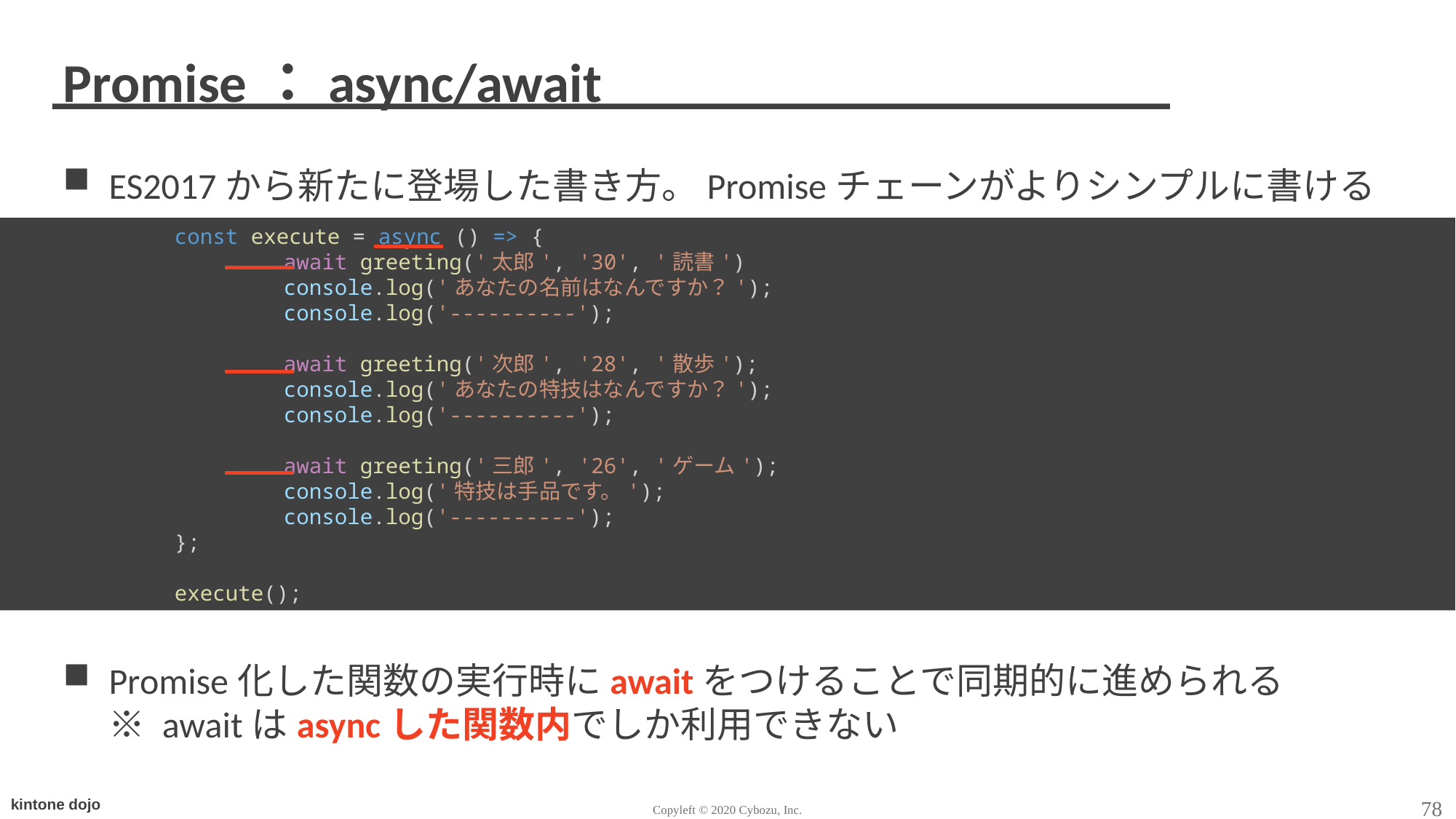

# Promise：async/await
ES2017から新たに登場した書き方。Promiseチェーンがよりシンプルに書ける

Promise化した関数の実行時にawaitをつけることで同期的に進められる
※ awaitはasyncした関数内でしか利用できない
const execute = async () => {
	await greeting('太郎', '30', '読書')
	console.log('あなたの名前はなんですか？');
	console.log('----------');
	await greeting('次郎', '28', '散歩');
	console.log('あなたの特技はなんですか？');
	console.log('----------');
	await greeting('三郎', '26', 'ゲーム');
	console.log('特技は手品です。');
	console.log('----------');
};
execute();
78
Copyleft © 2020 Cybozu, Inc.